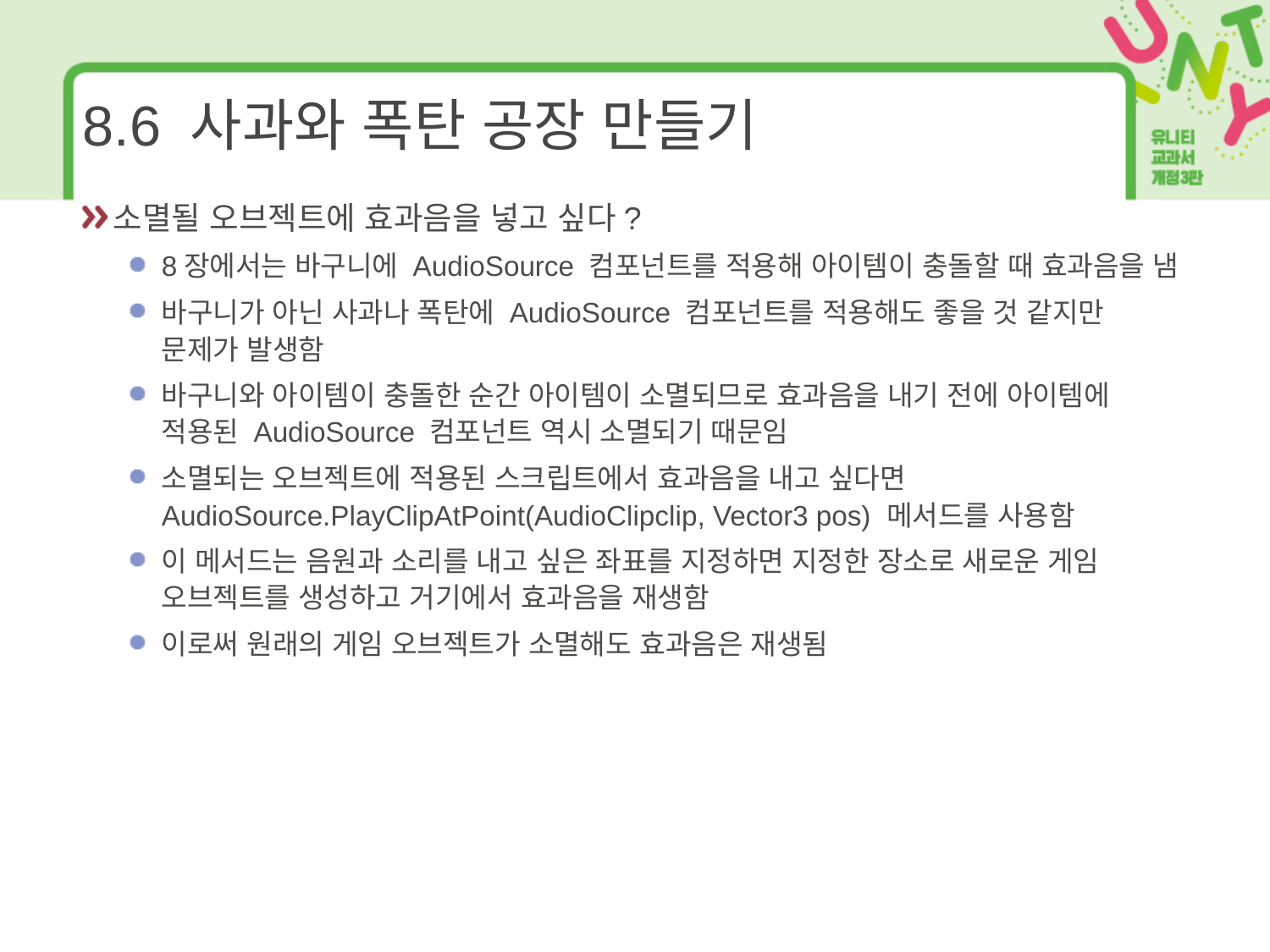

# 8.6 사과와 폭탄 공장 만들기
소멸될 오브젝트에 효과음을 넣고 싶다?
8장에서는 바구니에 AudioSource 컴포넌트를 적용해 아이템이 충돌할 때 효과음을 냄
바구니가 아닌 사과나 폭탄에 AudioSource 컴포넌트를 적용해도 좋을 것 같지만 문제가 발생함
바구니와 아이템이 충돌한 순간 아이템이 소멸되므로 효과음을 내기 전에 아이템에 적용된 AudioSource 컴포넌트 역시 소멸되기 때문임
소멸되는 오브젝트에 적용된 스크립트에서 효과음을 내고 싶다면 AudioSource.PlayClipAtPoint(AudioClipclip, Vector3 pos) 메서드를 사용함
이 메서드는 음원과 소리를 내고 싶은 좌표를 지정하면 지정한 장소로 새로운 게임 오브젝트를 생성하고 거기에서 효과음을 재생함
이로써 원래의 게임 오브젝트가 소멸해도 효과음은 재생됨